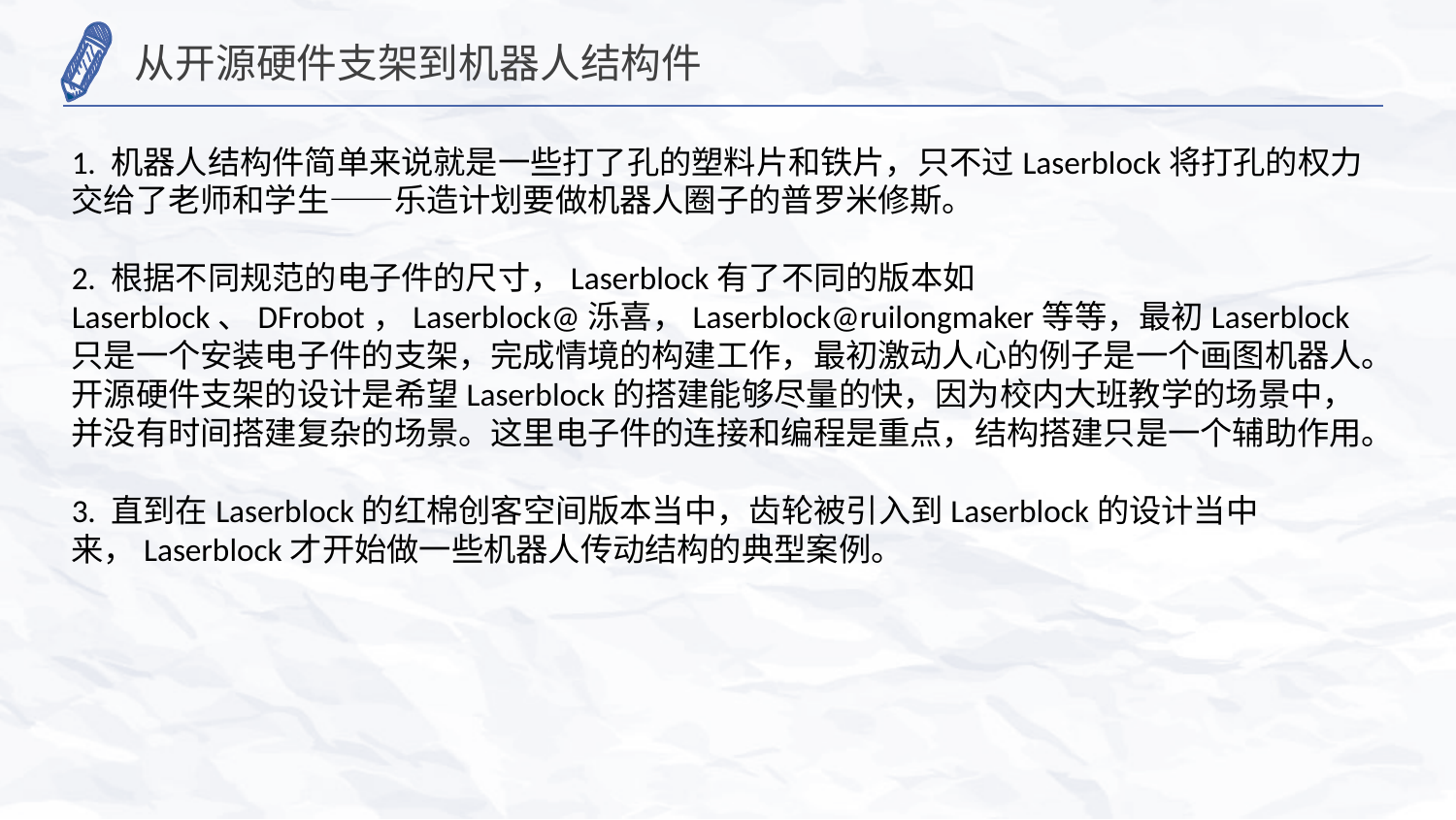

从开源硬件支架到机器人结构件
1. 机器人结构件简单来说就是一些打了孔的塑料片和铁片，只不过Laserblock将打孔的权力交给了老师和学生——乐造计划要做机器人圈子的普罗米修斯。

2. 根据不同规范的电子件的尺寸，Laserblock有了不同的版本如Laserblock、DFrobot，Laserblock@泺喜，Laserblock@ruilongmaker等等，最初Laserblock只是一个安装电子件的支架，完成情境的构建工作，最初激动人心的例子是一个画图机器人。开源硬件支架的设计是希望Laserblock的搭建能够尽量的快，因为校内大班教学的场景中，并没有时间搭建复杂的场景。这里电子件的连接和编程是重点，结构搭建只是一个辅助作用。

3. 直到在Laserblock的红棉创客空间版本当中，齿轮被引入到Laserblock的设计当中来，Laserblock才开始做一些机器人传动结构的典型案例。